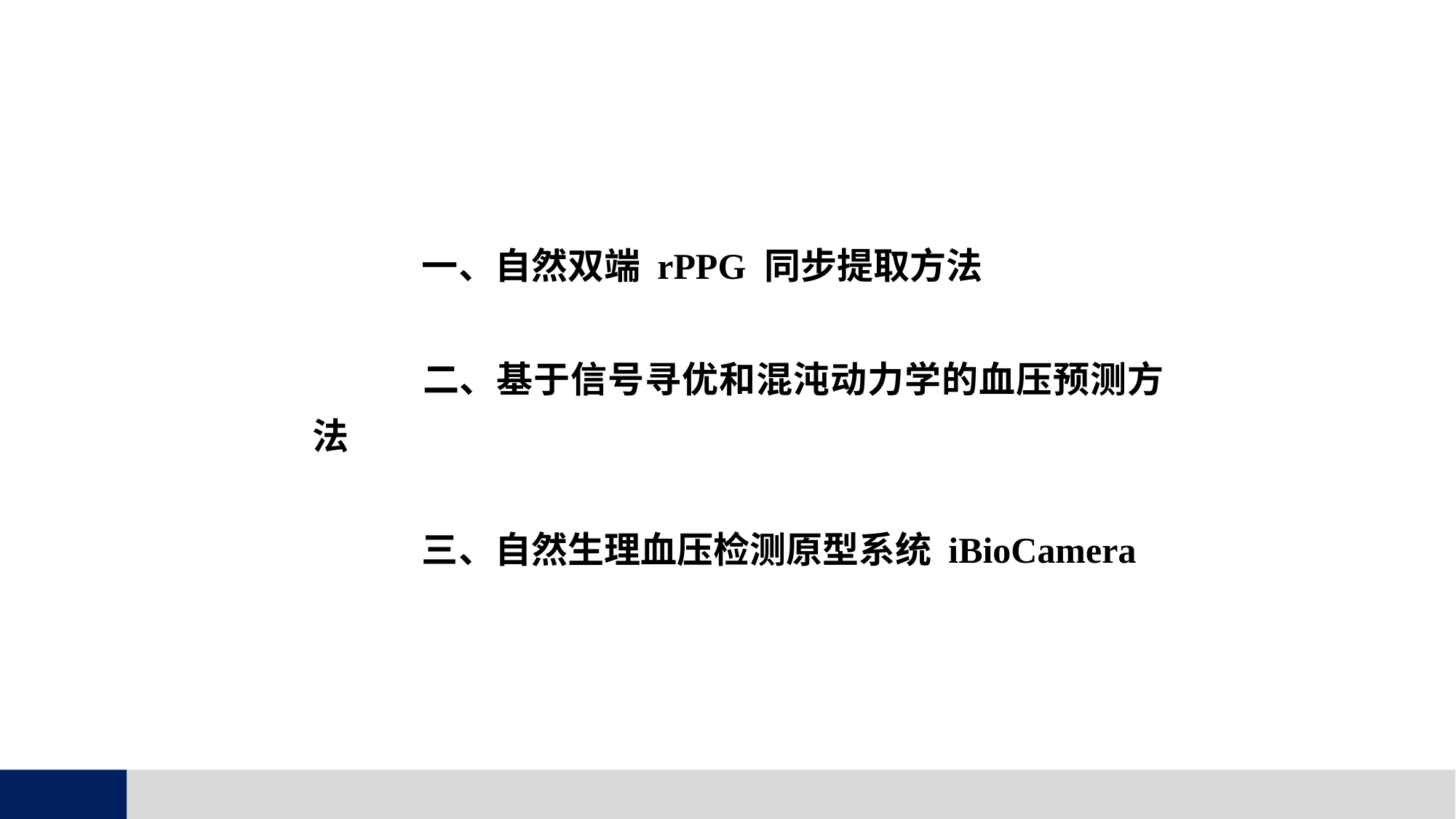

一、自然双端 rPPG 同步提取方法

	二、基于信号寻优和混沌动力学的血压预测方法

	三、自然生理血压检测原型系统 iBioCamera